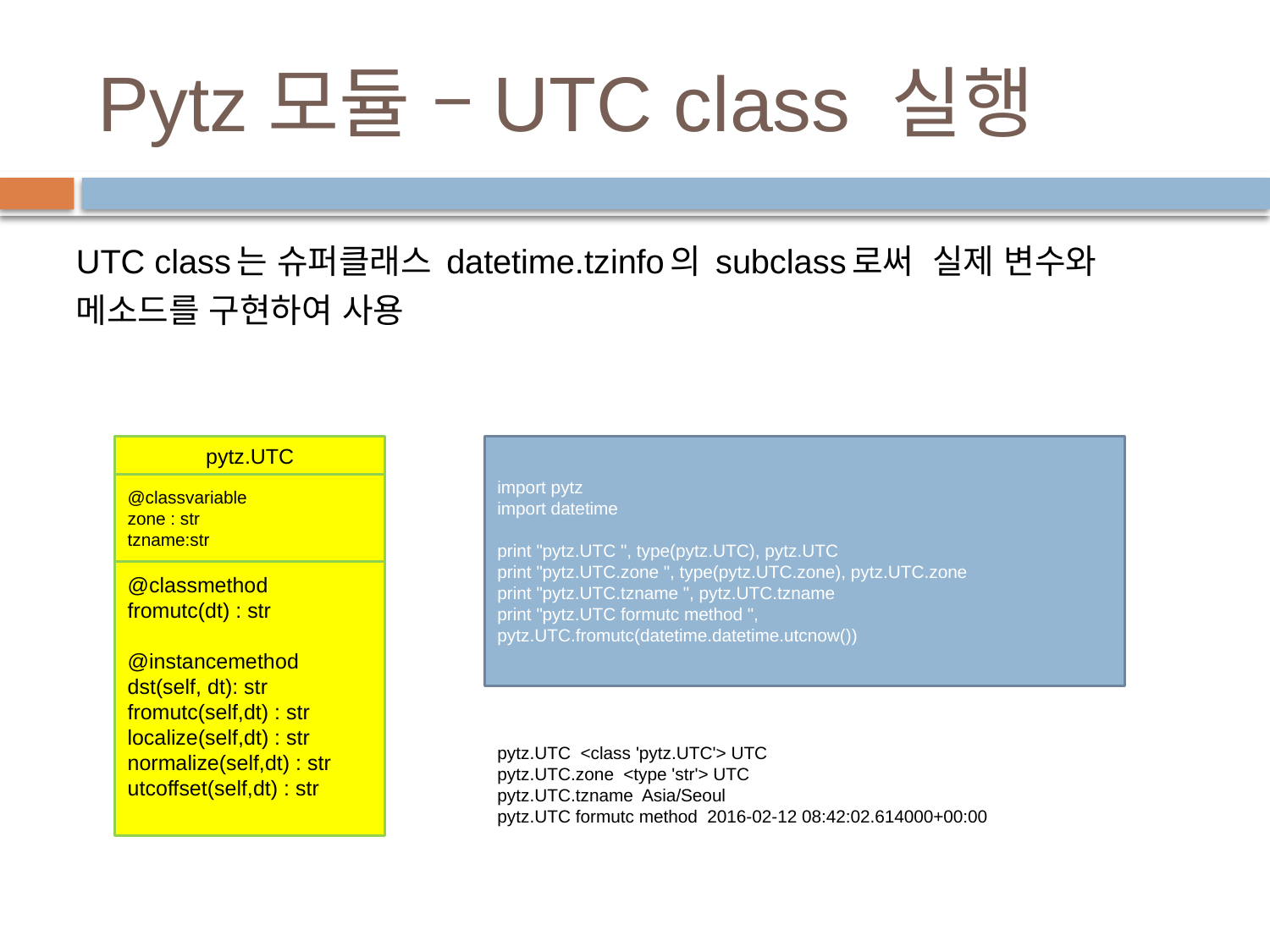

# Pytz모듈 –UTC class 실행
UTC class는 슈퍼클래스 datetime.tzinfo의 subclass로써  실제 변수와 메소드를 구현하여 사용
pytz.UTC

@classvariable
zone : str
tzname:str

@classmethod
fromutc(dt) : str

@instancemethod
dst(self, dt): str
fromutc(self,dt) : str
localize(self,dt) : str
normalize(self,dt) : str
utcoffset(self,dt) : str

import pytz
import datetime

print "pytz.UTC ", type(pytz.UTC), pytz.UTC
print "pytz.UTC.zone ", type(pytz.UTC.zone), pytz.UTC.zone
print "pytz.UTC.tzname ", pytz.UTC.tzname
print "pytz.UTC formutc method ", pytz.UTC.fromutc(datetime.datetime.utcnow())
pytz.UTC  <class 'pytz.UTC'> UTC
pytz.UTC.zone  <type 'str'> UTC
pytz.UTC.tzname  Asia/Seoul
pytz.UTC formutc method  2016-02-12 08:42:02.614000+00:00